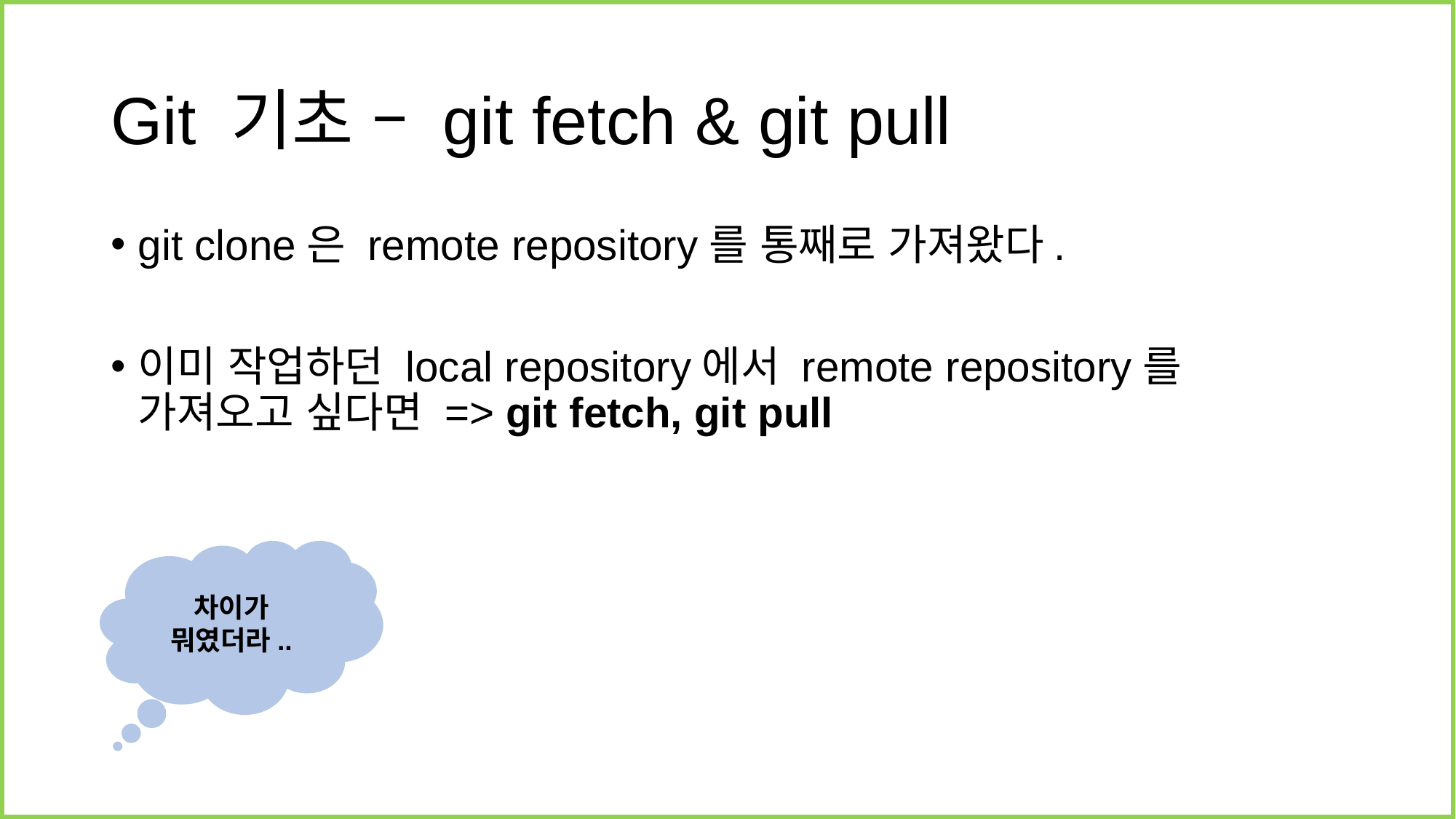

# Git 기초 – git fetch & git pull
git clone은 remote repository를 통째로 가져왔다.

이미 작업하던 local repository에서 remote repository를 가져오고 싶다면 => git fetch, git pull

차이가
뭐였더라..